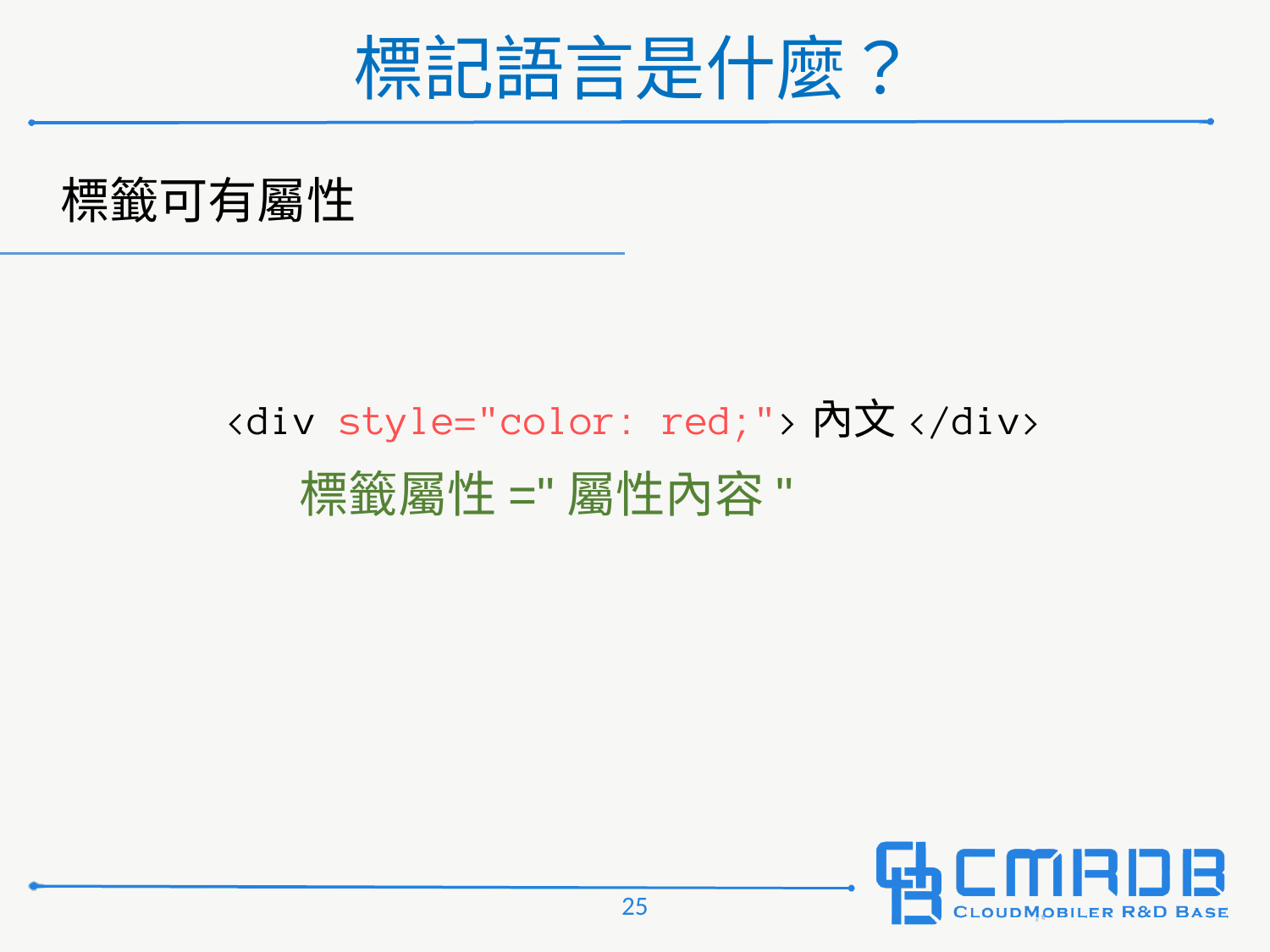

# 標記語言是什麼？
標籤可有屬性
<div style="color: red;">內文</div>
標籤屬性="屬性內容"